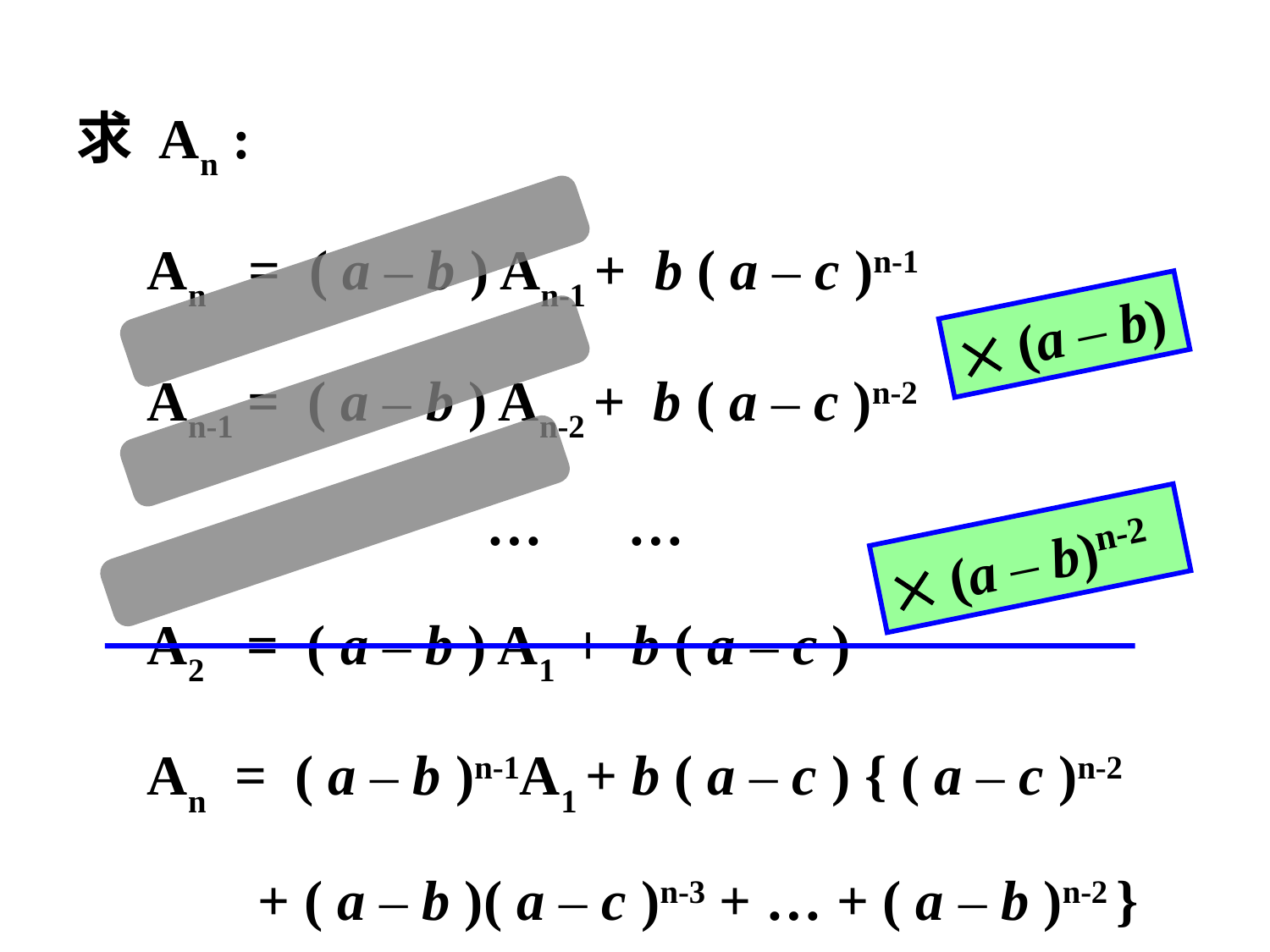

求 An :
     An   =  ( a – b ) An-1 +  b ( a – c )n-1
     An-1 =  ( a – b ) An-2 +  b ( a – c )n-2
                             …      …
     A2   =  ( a – b ) A1  +  b ( a – c )
     An  =  ( a – b )n-1A1 + b ( a – c ) { ( a – c )n-2
                      + ( a – b )( a – c )n-3 + … + ( a – b )n-2 }

× (a – b)
× (a – b)n-2